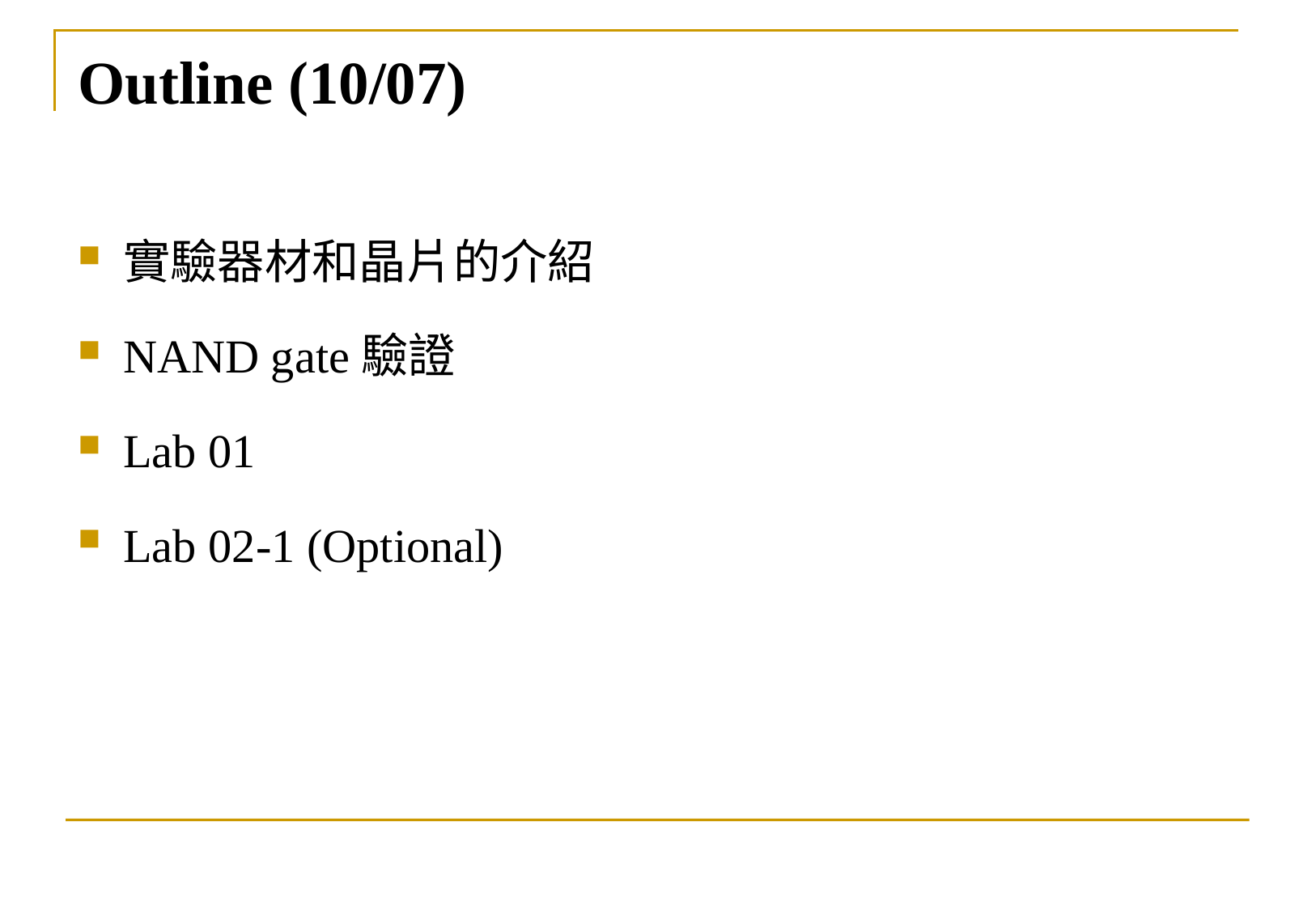

# Outline (10/07)
實驗器材和晶片的介紹
NAND gate驗證
Lab 01
Lab 02-1 (Optional)